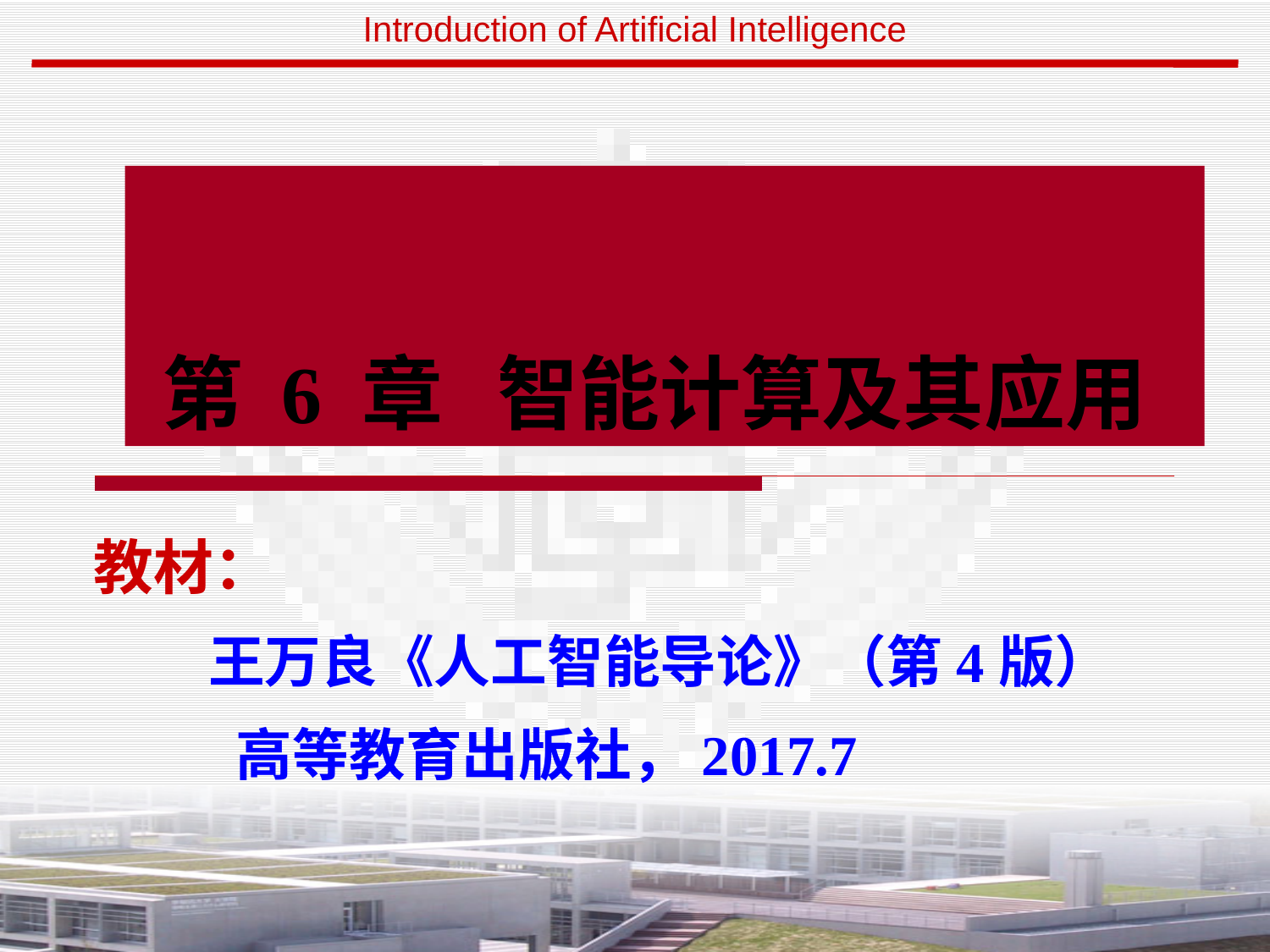

# 第 6 章   智能计算及其应用
教材：
          王万良《人工智能导论》（第4版）
          高等教育出版社，2017.7